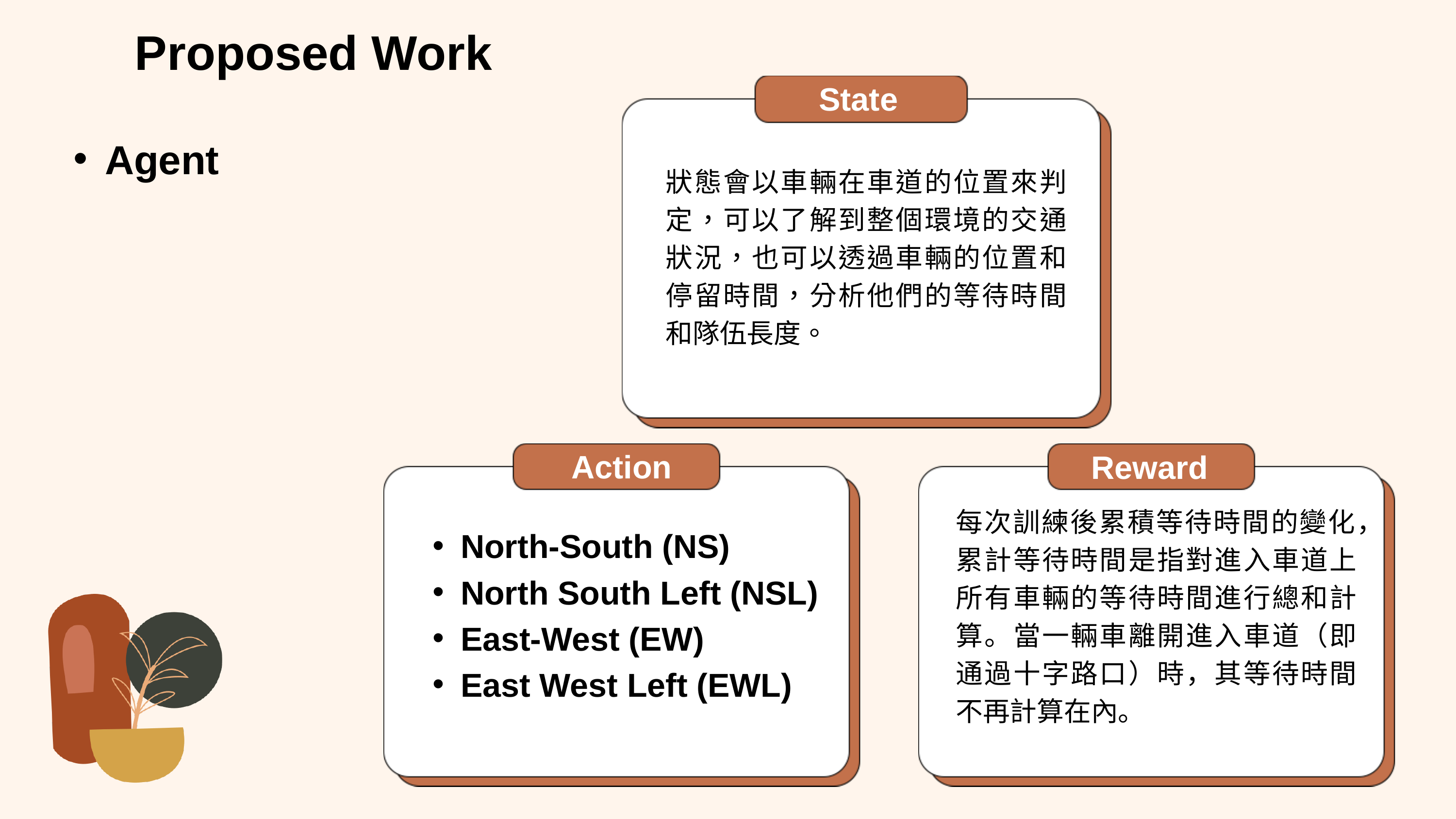

Proposed Work

State
Agent
狀態會以車輛在車道的位置來判定，可以了解到整個環境的交通狀況，也可以透過車輛的位置和停留時間，分析他們的等待時間和隊伍長度。

Action
Reward
每次訓練後累積等待時間的變化，累計等待時間是指對進入車道上所有車輛的等待時間進行總和計算。當一輛車離開進入車道（即通過十字路口）時，其等待時間不再計算在內。
North-South (NS)
North South Left (NSL)
East-West (EW)
East West Left (EWL)